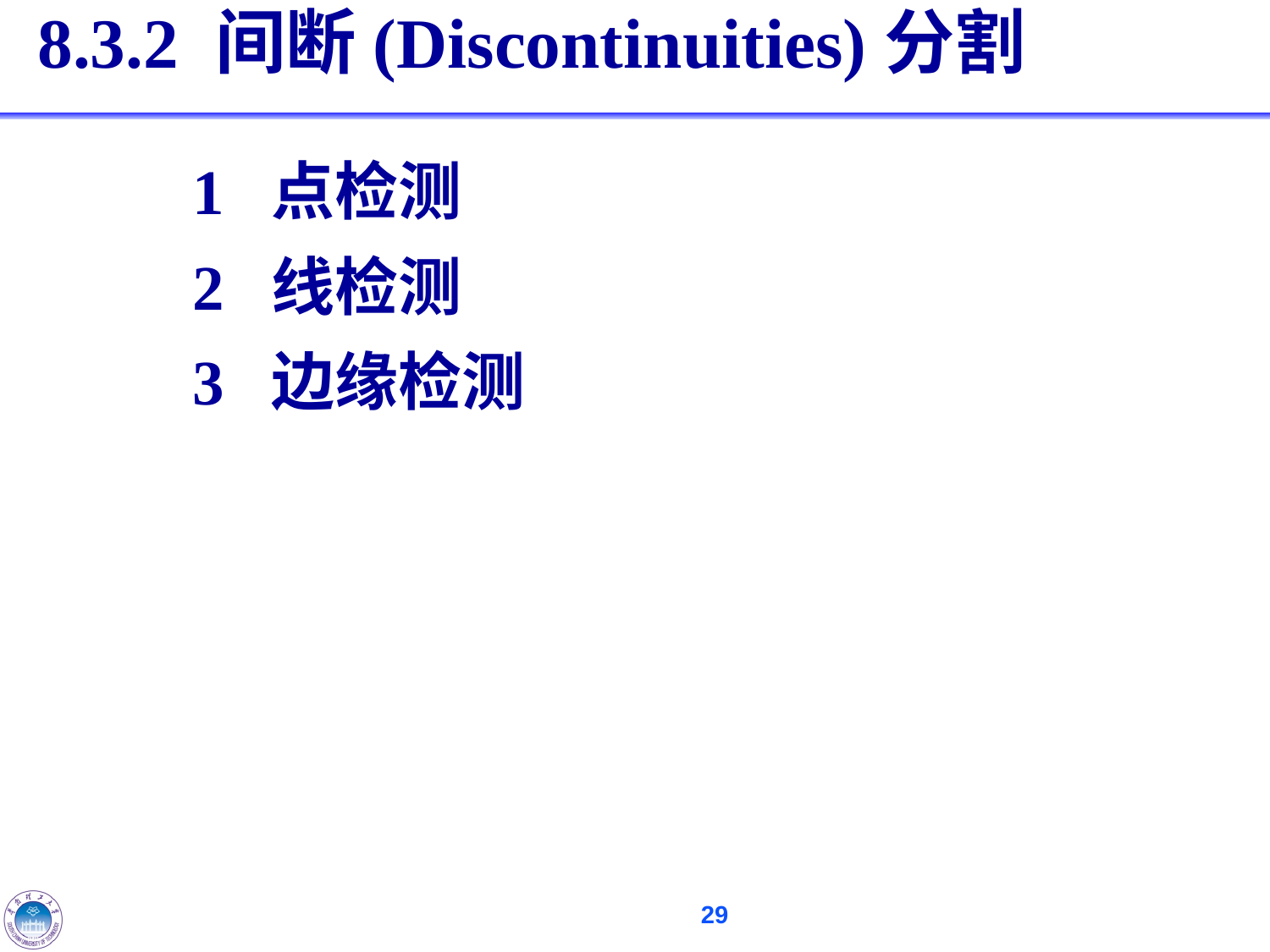

# 8.3.2 间断(Discontinuities)分割
1  点检测
2  线检测
3  边缘检测